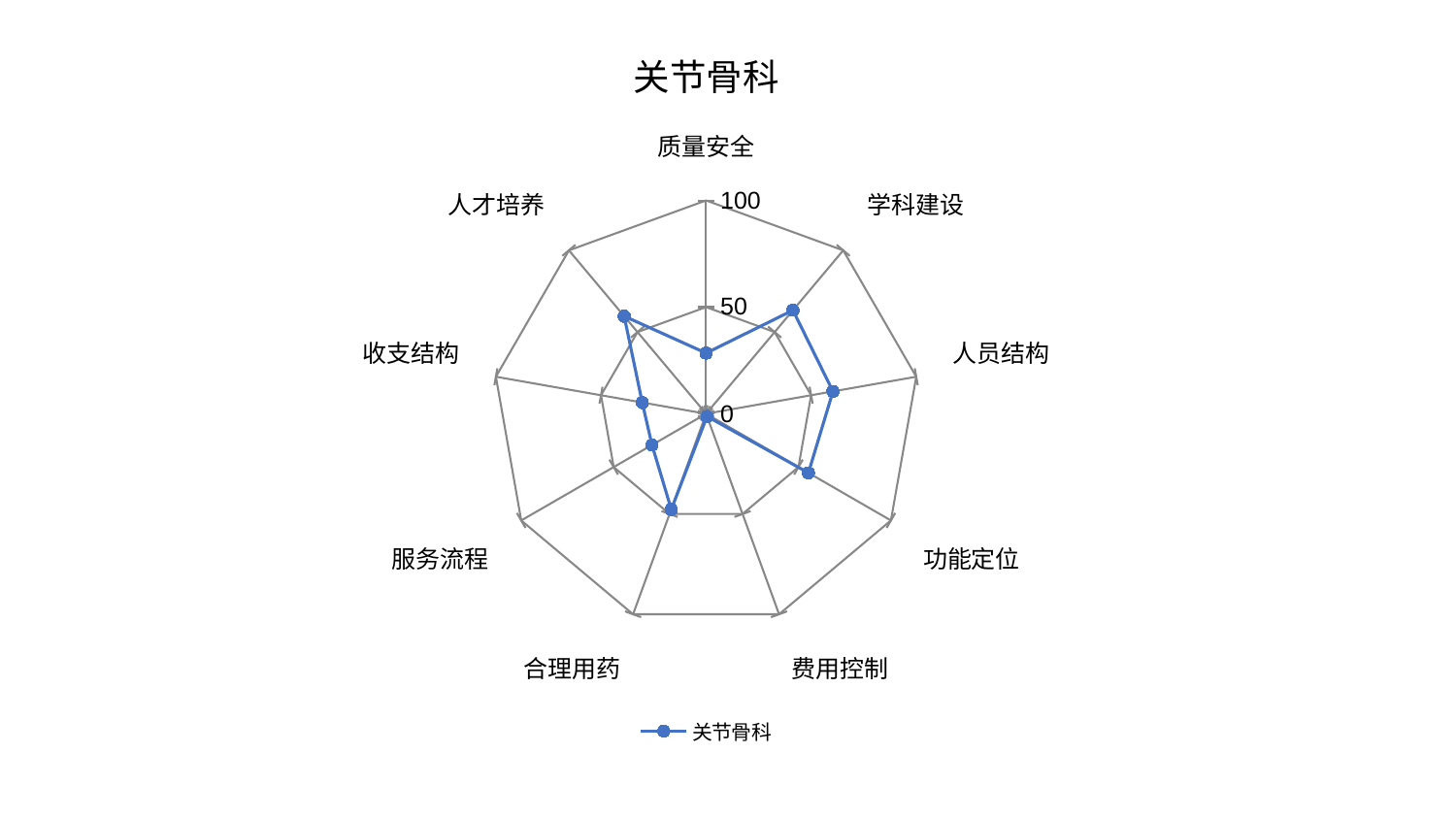

### Chart: 关节骨科

| Category | 关节骨科 |
|---|---|
| 质量安全 | 28.44173293576581 |
| 学科建设 | 63.35932568338744 |
| 人员结构 | 60.37175646103768 |
| 功能定位 | 55.37781853504014 |
| 费用控制 | 1.302671677587783 |
| 合理用药 | 47.69201606532354 |
| 服务流程 | 29.278044909276552 |
| 收支结构 | 30.38337672600938 |
| 人才培养 | 59.72368929407663 |
106